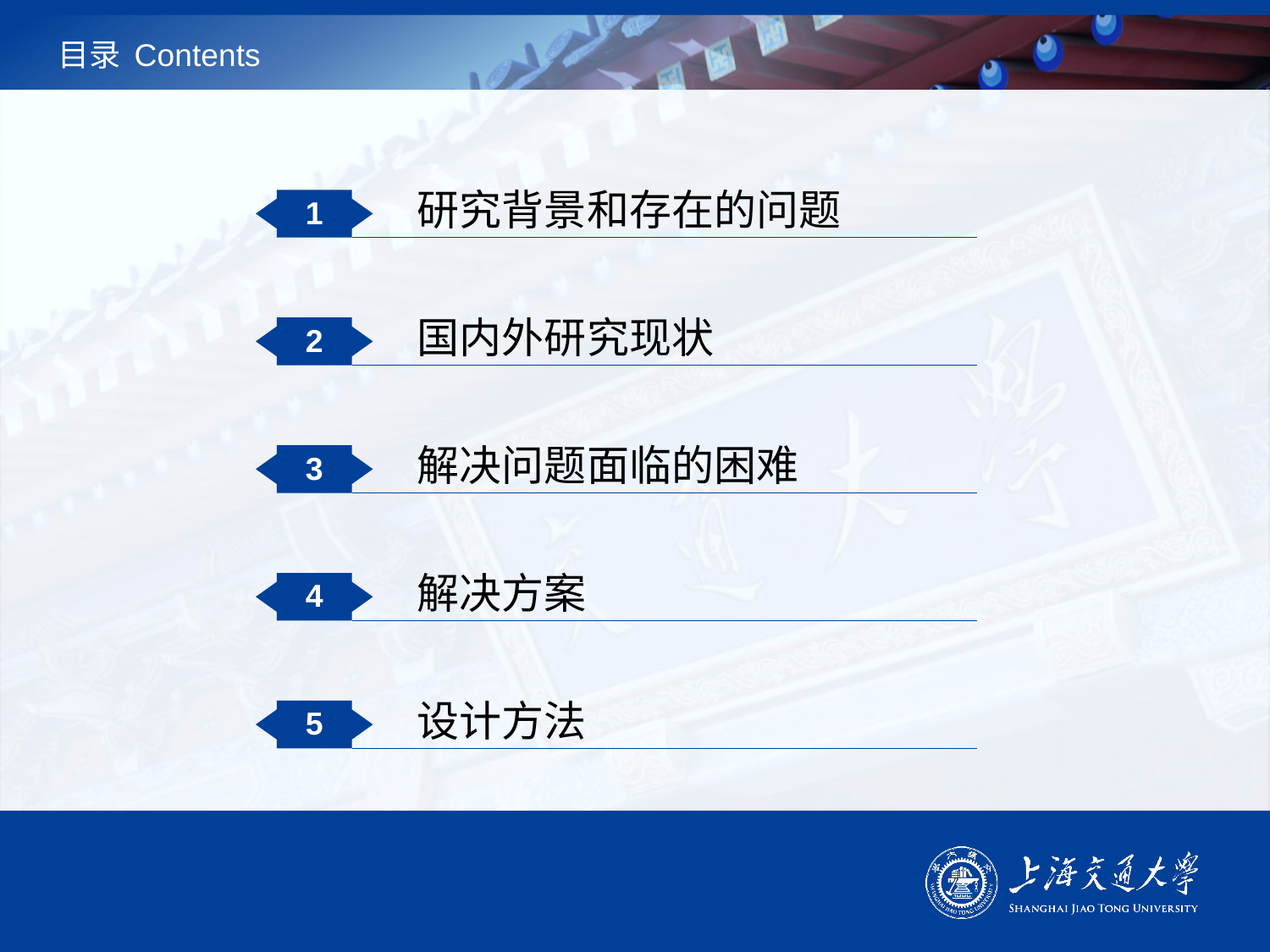

# 目录 Contents
研究背景和存在的问题
1

国内外研究现状
2

解决问题面临的困难
3

解决方案
4

设计方法
5